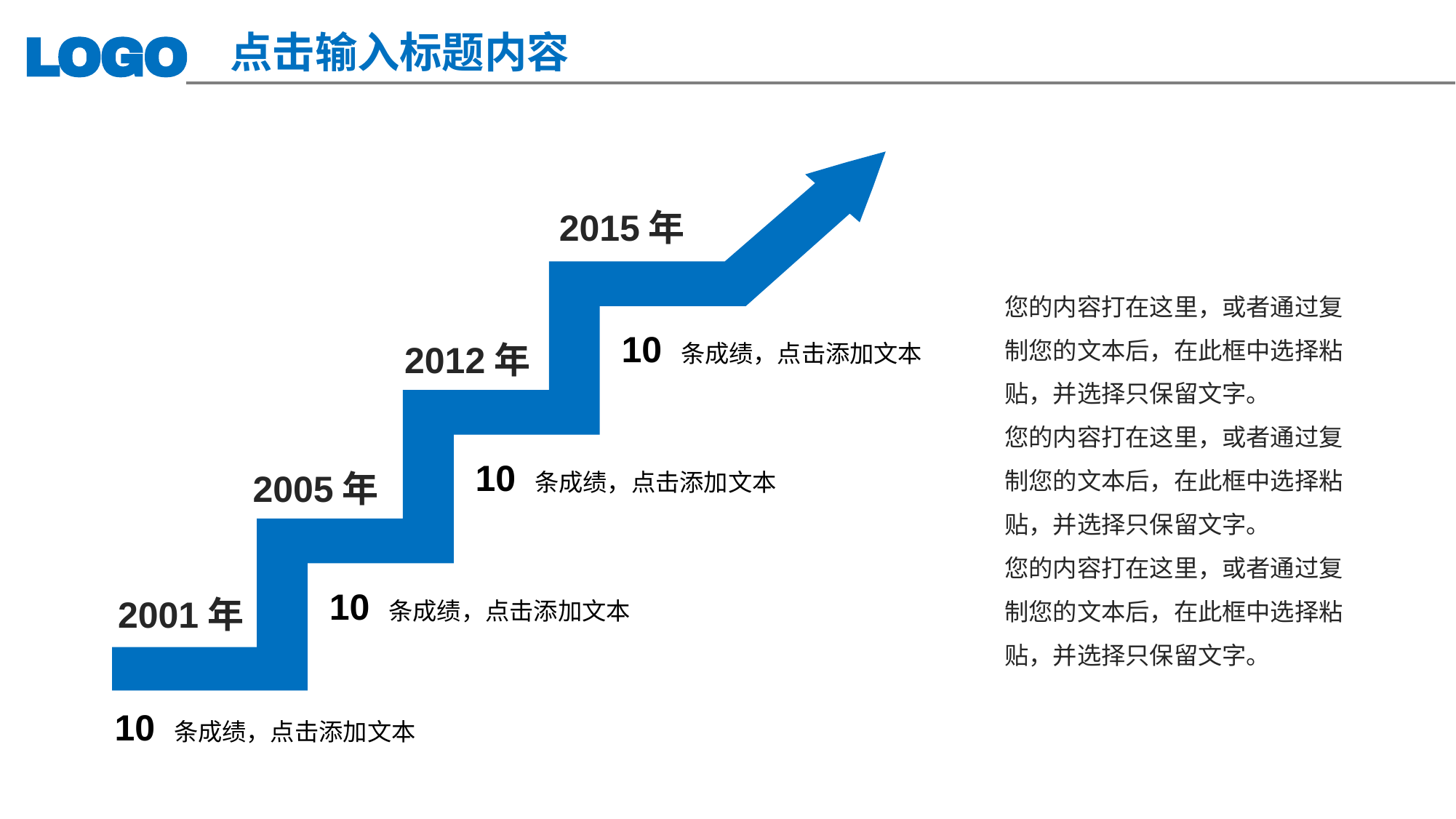

点击输入标题内容

2015年
您的内容打在这里，或者通过复制您的文本后，在此框中选择粘贴，并选择只保留文字。
您的内容打在这里，或者通过复制您的文本后，在此框中选择粘贴，并选择只保留文字。
您的内容打在这里，或者通过复制您的文本后，在此框中选择粘贴，并选择只保留文字。

10 条成绩，点击添加文本
2012年
10 条成绩，点击添加文本
2005年
10 条成绩，点击添加文本
2001年
10 条成绩，点击添加文本